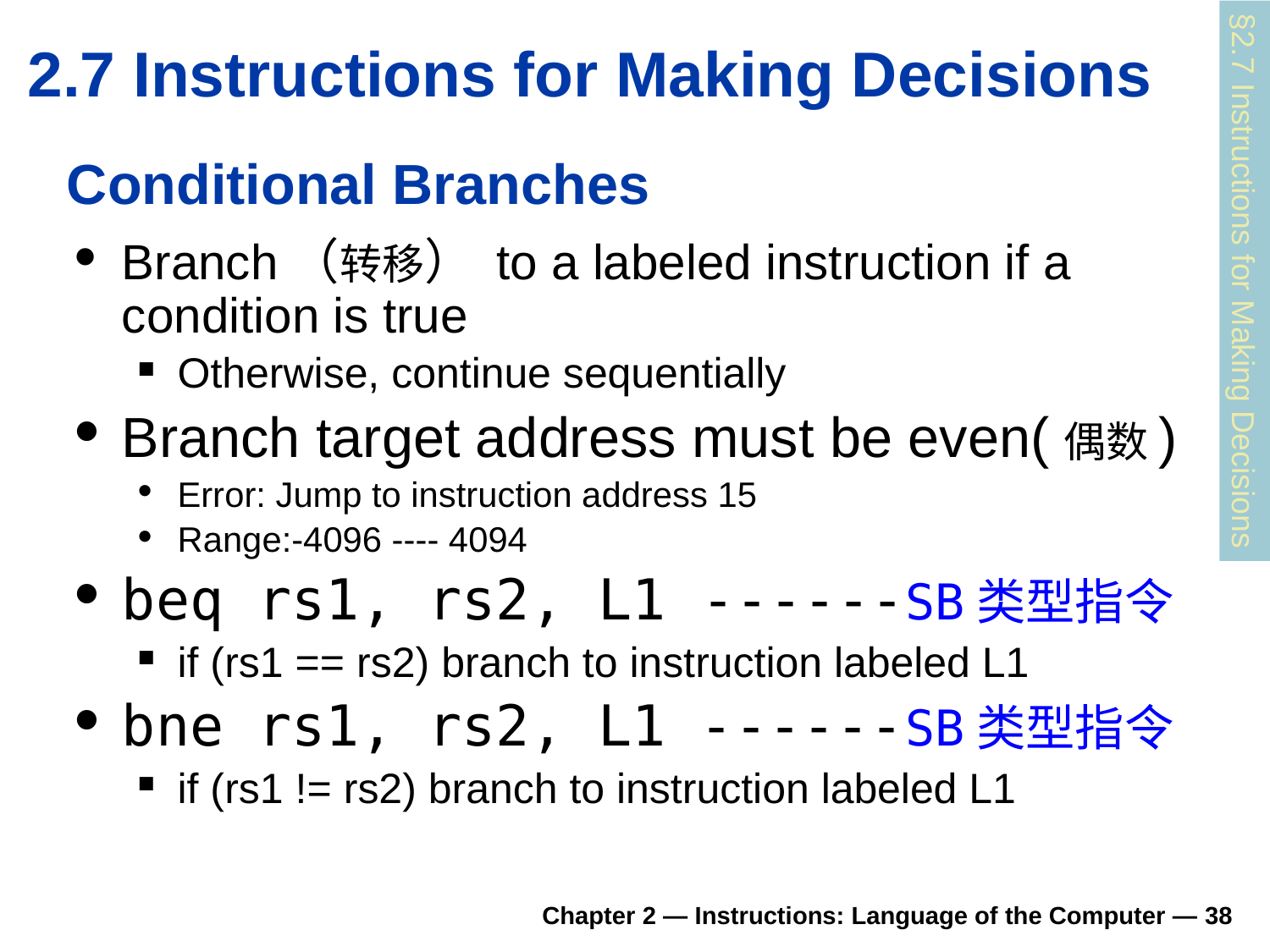

2.7 Instructions for Making Decisions
# Conditional Branches
Branch（转移） to a labeled instruction if a condition is true
Otherwise, continue sequentially
Branch target address must be even(偶数)
Error: Jump to instruction address 15
Range:-4096 ---- 4094
beq rs1, rs2, L1 ------SB类型指令
if (rs1 == rs2) branch to instruction labeled L1
bne rs1, rs2, L1 ------SB类型指令
if (rs1 != rs2) branch to instruction labeled L1

§2.7 Instructions for Making Decisions
Chapter 2 — Instructions: Language of the Computer — 38